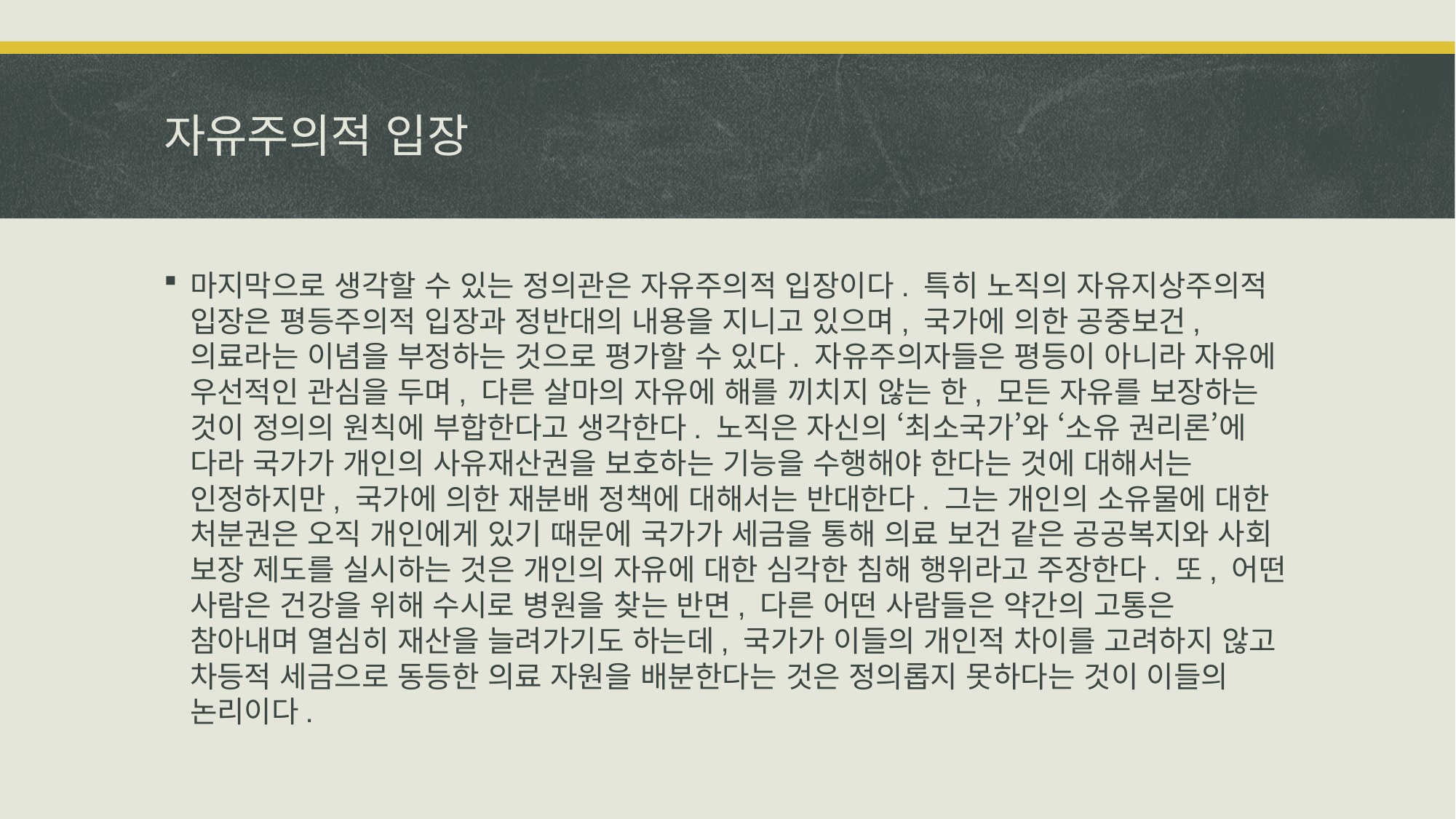

# 자유주의적 입장
마지막으로 생각할 수 있는 정의관은 자유주의적 입장이다. 특히 노직의 자유지상주의적 입장은 평등주의적 입장과 정반대의 내용을 지니고 있으며, 국가에 의한 공중보건, 의료라는 이념을 부정하는 것으로 평가할 수 있다. 자유주의자들은 평등이 아니라 자유에 우선적인 관심을 두며, 다른 살마의 자유에 해를 끼치지 않는 한, 모든 자유를 보장하는 것이 정의의 원칙에 부합한다고 생각한다. 노직은 자신의 ‘최소국가’와 ‘소유 권리론’에 다라 국가가 개인의 사유재산권을 보호하는 기능을 수행해야 한다는 것에 대해서는 인정하지만, 국가에 의한 재분배 정책에 대해서는 반대한다. 그는 개인의 소유물에 대한 처분권은 오직 개인에게 있기 때문에 국가가 세금을 통해 의료 보건 같은 공공복지와 사회 보장 제도를 실시하는 것은 개인의 자유에 대한 심각한 침해 행위라고 주장한다. 또, 어떤 사람은 건강을 위해 수시로 병원을 찾는 반면, 다른 어떤 사람들은 약간의 고통은 참아내며 열심히 재산을 늘려가기도 하는데, 국가가 이들의 개인적 차이를 고려하지 않고 차등적 세금으로 동등한 의료 자원을 배분한다는 것은 정의롭지 못하다는 것이 이들의 논리이다.